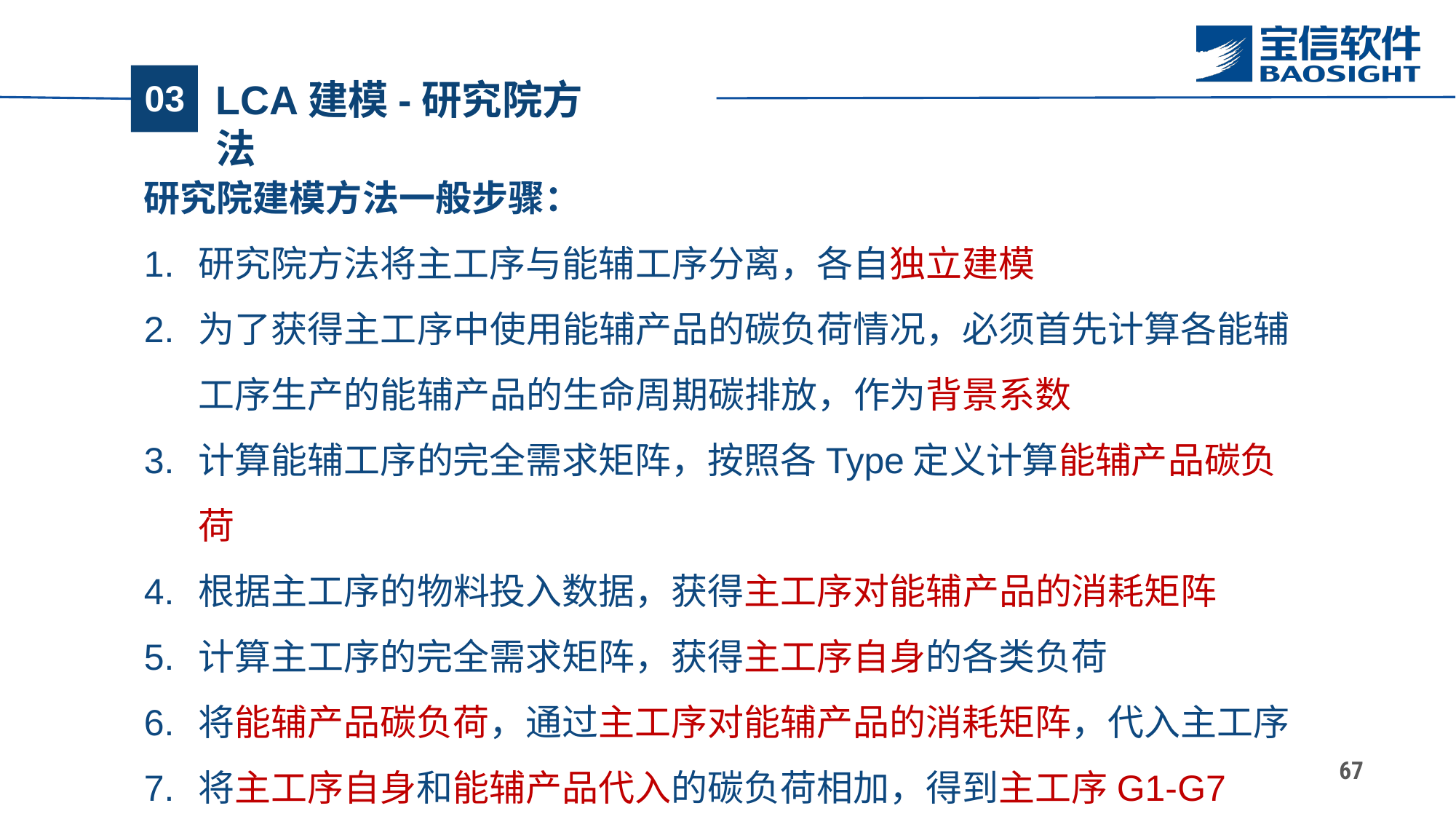

# LCA建模-研究院方法
03
研究院建模方法一般步骤：
研究院方法将主工序与能辅工序分离，各自独立建模
为了获得主工序中使用能辅产品的碳负荷情况，必须首先计算各能辅工序生产的能辅产品的生命周期碳排放，作为背景系数
计算能辅工序的完全需求矩阵，按照各Type定义计算能辅产品碳负荷
根据主工序的物料投入数据，获得主工序对能辅产品的消耗矩阵
计算主工序的完全需求矩阵，获得主工序自身的各类负荷
将能辅产品碳负荷，通过主工序对能辅产品的消耗矩阵，代入主工序
将主工序自身和能辅产品代入的碳负荷相加，得到主工序G1-G7